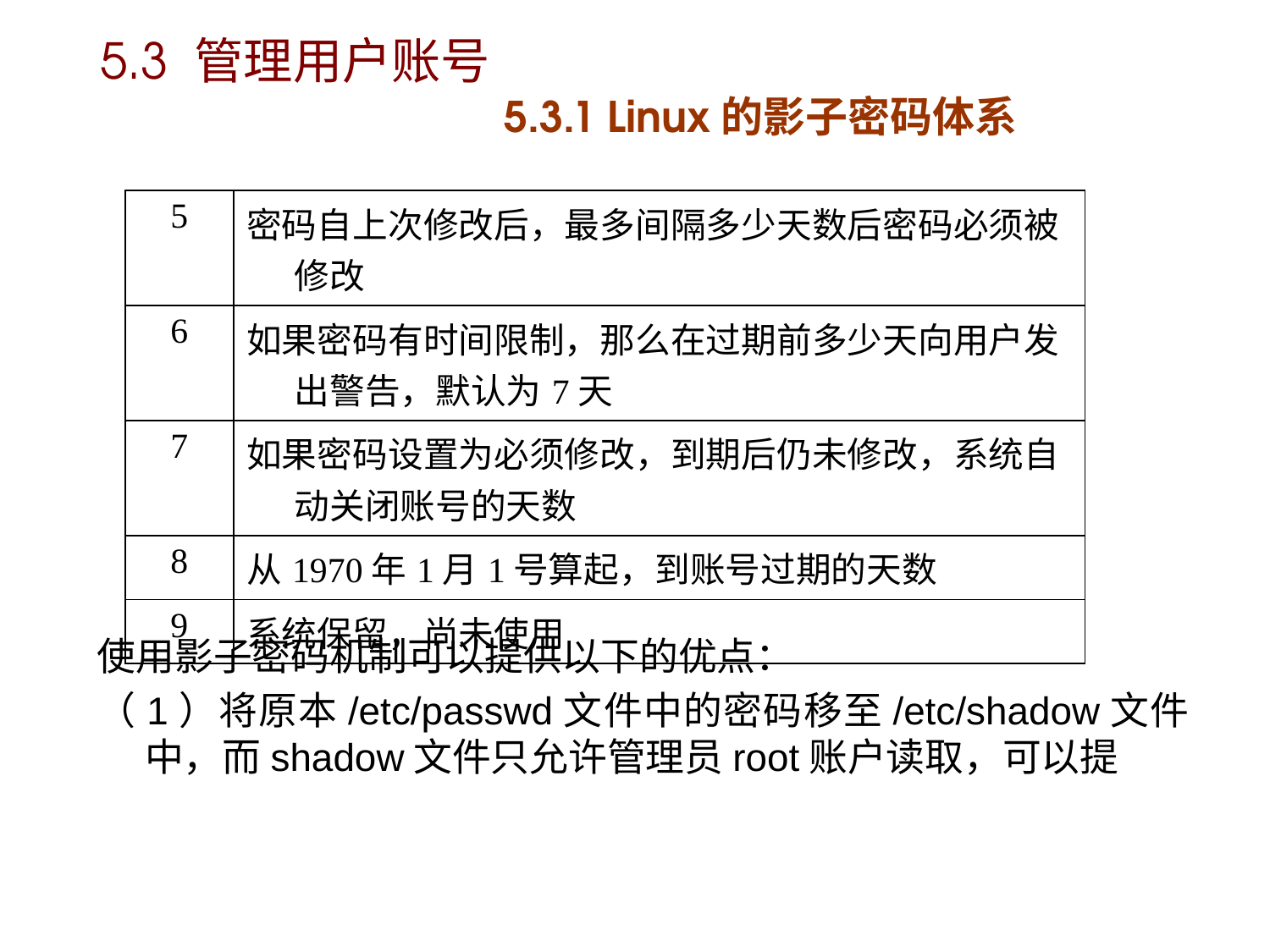

# 5.3 管理用户账号 5.3.1 Linux的影子密码体系
| 5 | 密码自上次修改后，最多间隔多少天数后密码必须被修改 |
| --- | --- |
| 6 | 如果密码有时间限制，那么在过期前多少天向用户发出警告，默认为7天 |
| 7 | 如果密码设置为必须修改，到期后仍未修改，系统自动关闭账号的天数 |
| 8 | 从1970年1月1号算起，到账号过期的天数 |
| 9 | 系统保留，尚未使用 |
使用影子密码机制可以提供以下的优点：
（1）将原本/etc/passwd文件中的密码移至/etc/shadow文件中，而shadow文件只允许管理员root账户读取，可以提